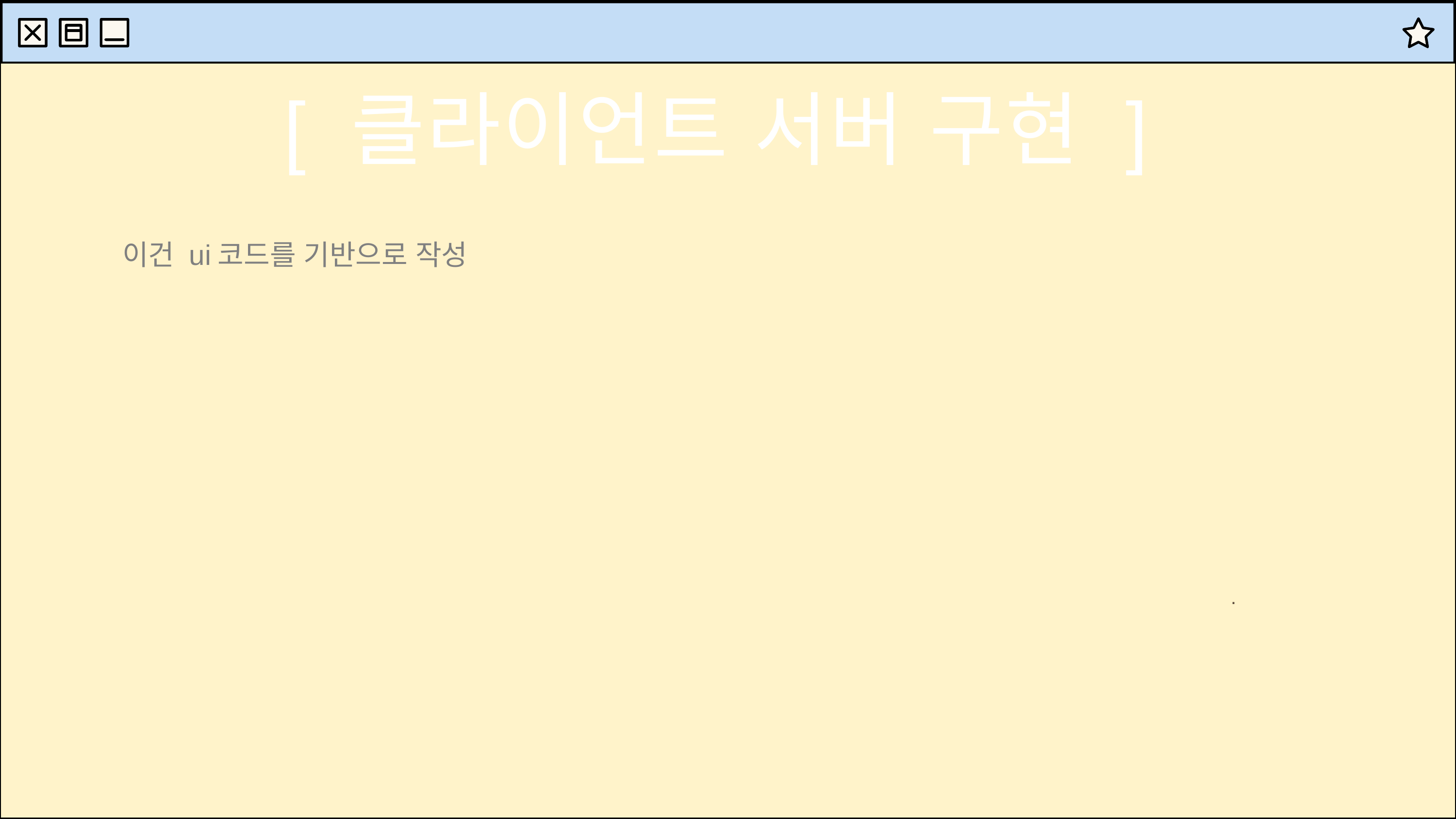

[ 클라이언트 서버 구현 ]
이건 ui코드를 기반으로 작성
.